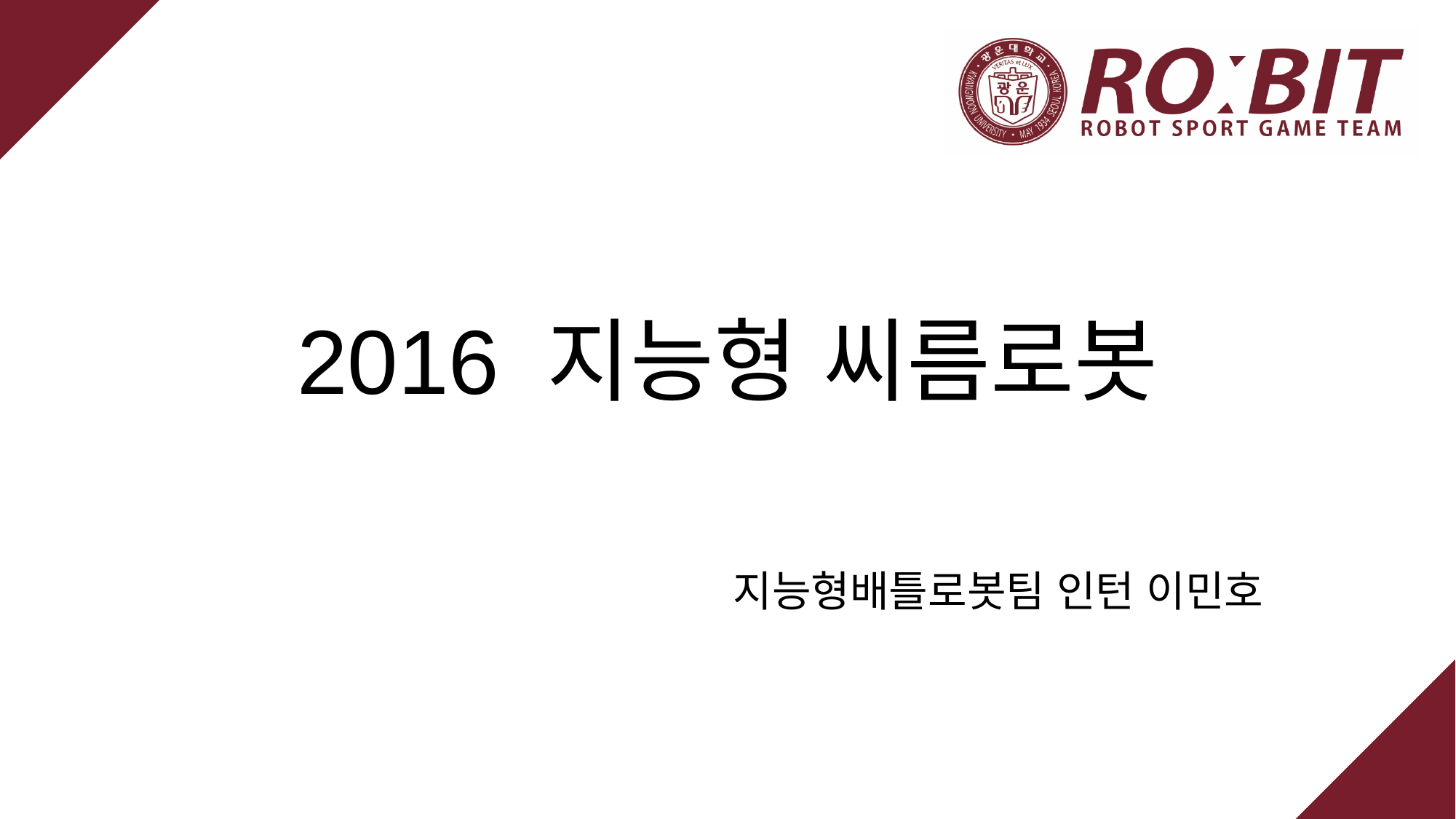

# 2016 지능형 씨름로봇
지능형배틀로봇팀 인턴 이민호